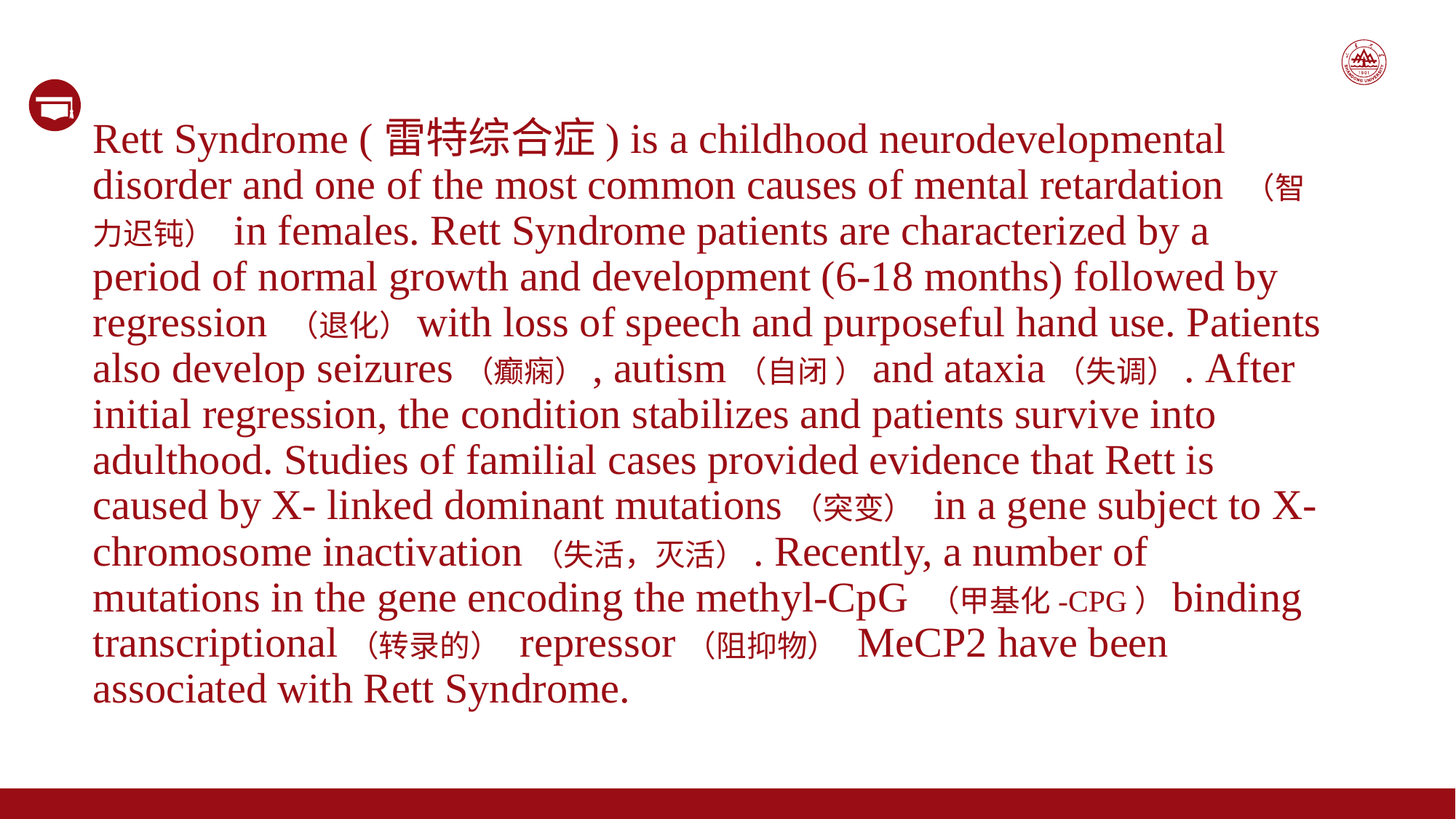

Rett Syndrome (雷特综合症) is a childhood neurodevelopmental disorder and one of the most common causes of mental retardation （智力迟钝） in females. Rett Syndrome patients are characterized by a period of normal growth and development (6-18 months) followed by regression （退化）with loss of speech and purposeful hand use. Patients also develop seizures（癫痫）, autism（自闭 ）and ataxia（失调）. After initial regression, the condition stabilizes and patients survive into adulthood. Studies of familial cases provided evidence that Rett is caused by X- linked dominant mutations（突变） in a gene subject to X- chromosome inactivation（失活，灭活）. Recently, a number of mutations in the gene encoding the methyl-CpG （甲基化-CPG）binding transcriptional（转录的） repressor（阻抑物） MeCP2 have been associated with Rett Syndrome.